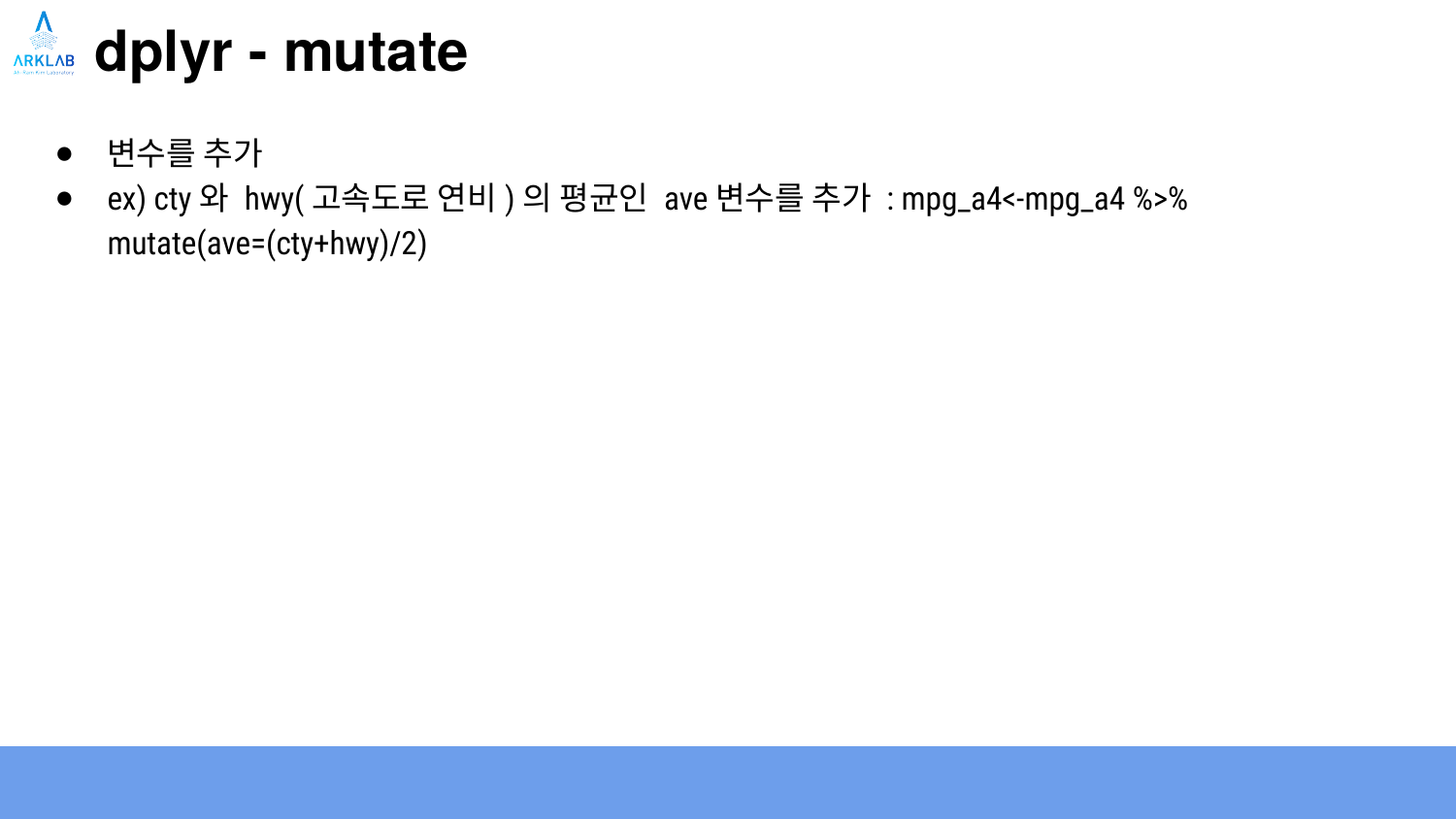

# dplyr - mutate
변수를 추가
ex) cty와 hwy(고속도로 연비)의 평균인 ave변수를 추가 : mpg_a4<-mpg_a4 %>% mutate(ave=(cty+hwy)/2)